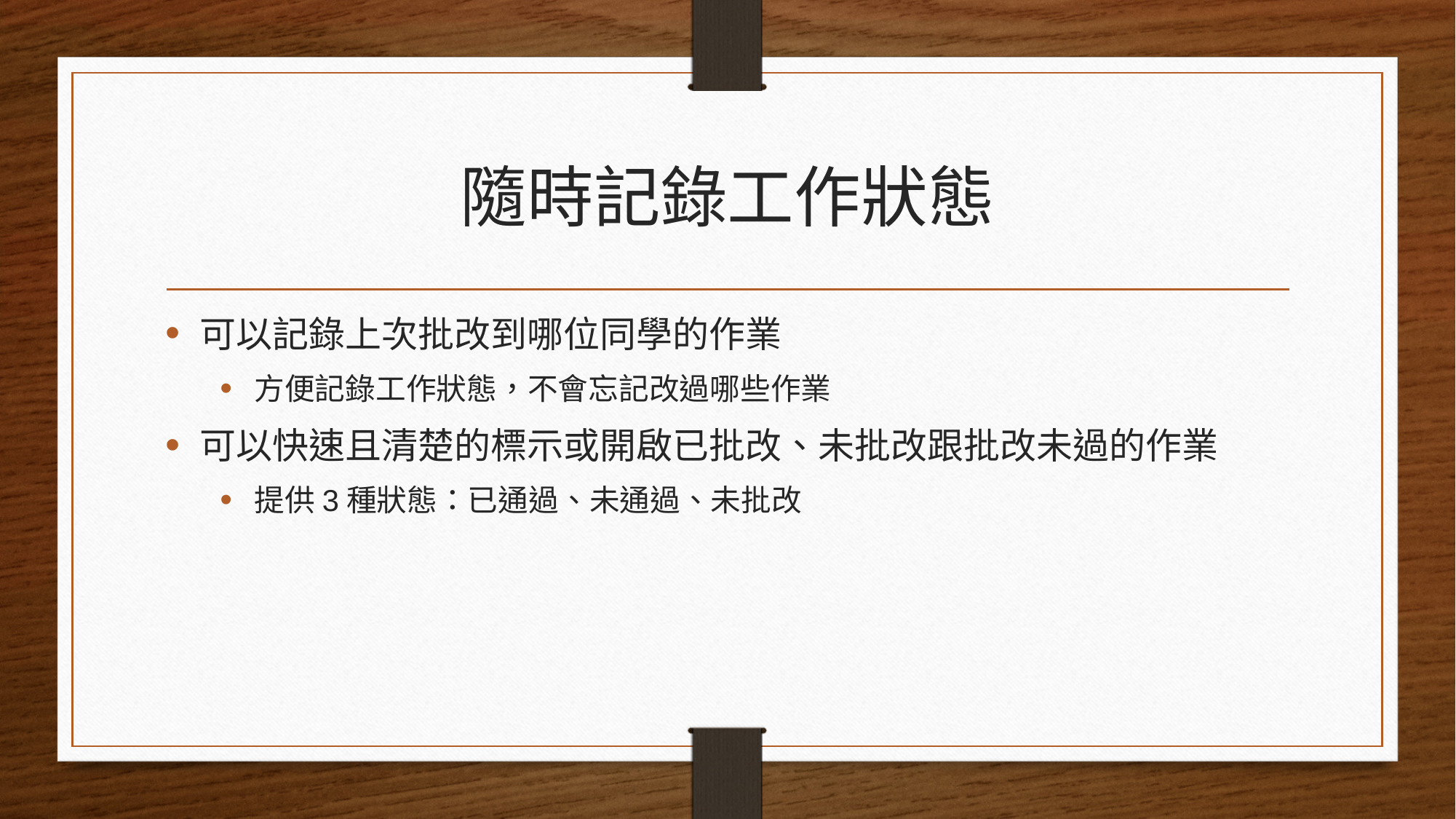

# 隨時記錄工作狀態
可以記錄上次批改到哪位同學的作業
方便記錄工作狀態，不會忘記改過哪些作業
可以快速且清楚的標示或開啟已批改、未批改跟批改未過的作業
提供3種狀態：已通過、未通過、未批改